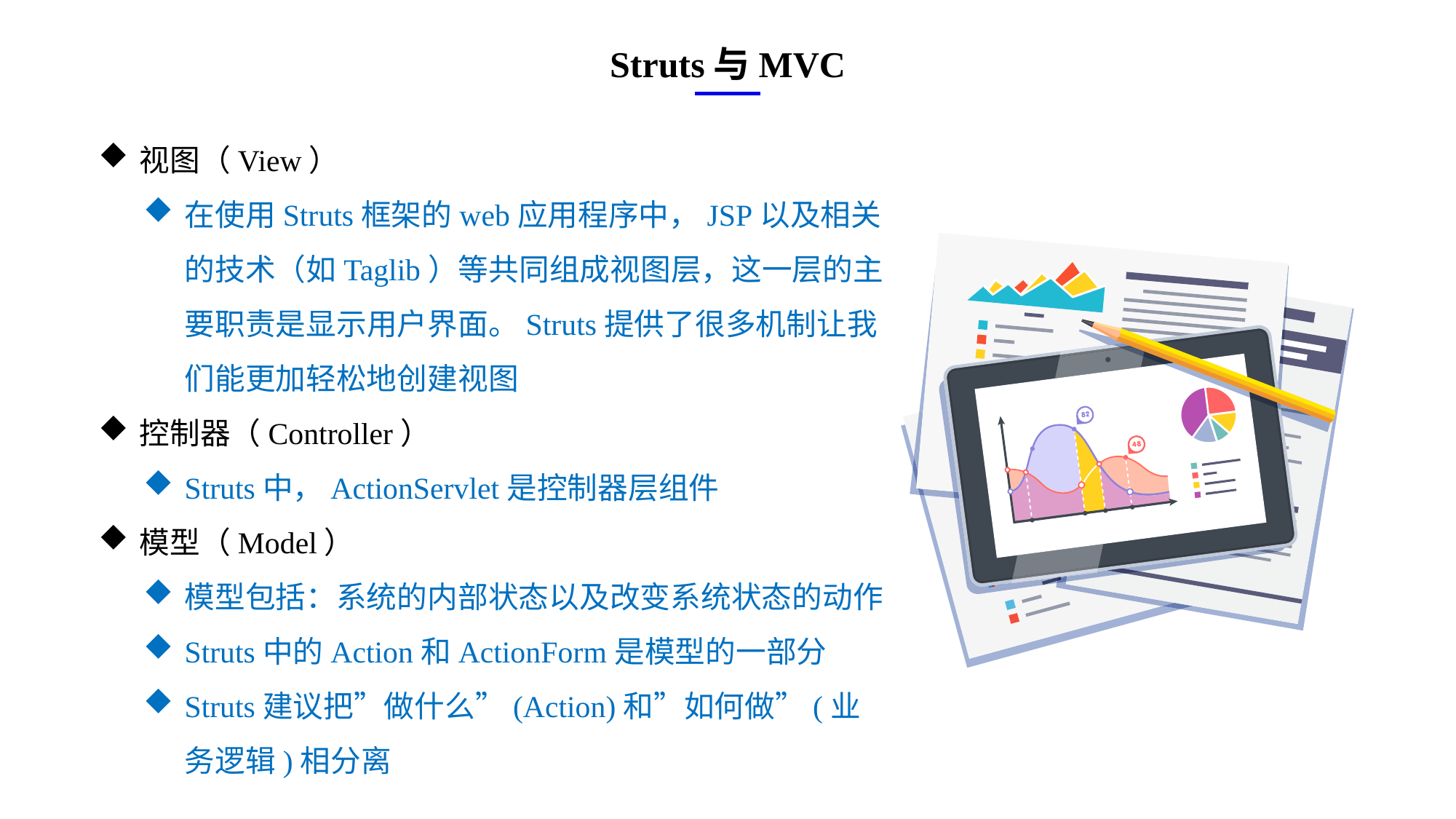

Struts与MVC
视图（View）
在使用Struts框架的web应用程序中，JSP以及相关的技术（如Taglib）等共同组成视图层，这一层的主要职责是显示用户界面。Struts提供了很多机制让我们能更加轻松地创建视图
控制器（Controller）
Struts中，ActionServlet是控制器层组件
模型（Model）
模型包括：系统的内部状态以及改变系统状态的动作
Struts中的Action和ActionForm是模型的一部分
Struts建议把”做什么”(Action)和”如何做”(业务逻辑)相分离
e7d195523061f1c0ae0eb3eed39d2bcef4622b2499a05fe6567B54A876BEB457BD1EB8EBE9915191D1FA2E860D28D251AB291D9CBBDD28D4BD16020FD75D8281481517FC21E86E4C931520AFA1087E92E357E3DB373CA326F6F926B1A67F681E99E875FFD293B2C32B3919AE4D43F9436862A7DD54F9346DF3662D8AB7319030EF75D53FF682DE13